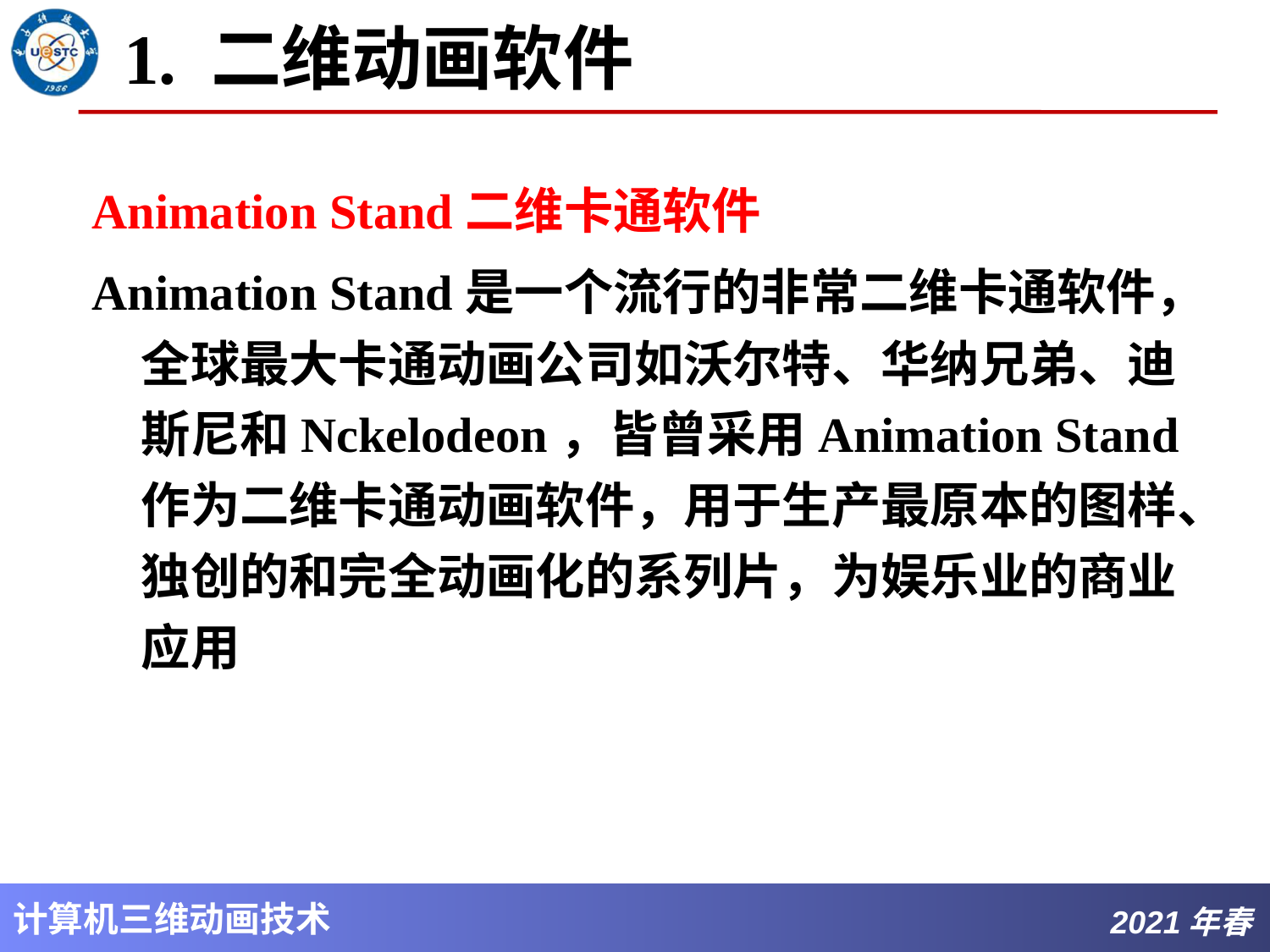

# 1. 二维动画软件
Animation Stand二维卡通软件
Animation Stand是一个流行的非常二维卡通软件，全球最大卡通动画公司如沃尔特、华纳兄弟、迪斯尼和Nckelodeon，皆曾采用Animation Stand作为二维卡通动画软件，用于生产最原本的图样、独创的和完全动画化的系列片，为娱乐业的商业应用